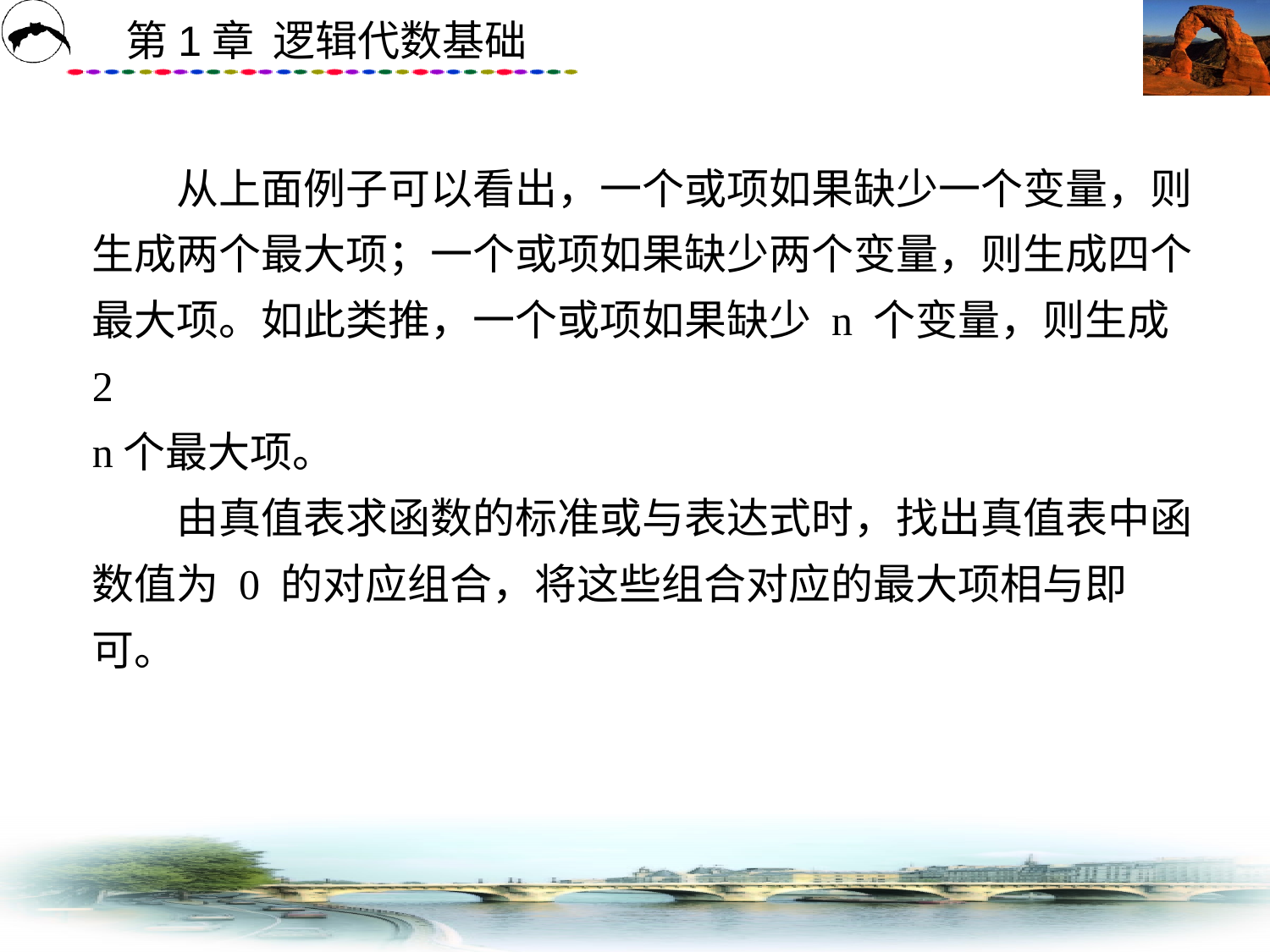

# 从上面例子可以看出，一个或项如果缺少一个变量，则生成两个最大项；一个或项如果缺少两个变量，则生成四个最大项。如此类推，一个或项如果缺少 n 个变量，则生成 2 n个最大项。 　　由真值表求函数的标准或与表达式时，找出真值表中函数值为 0 的对应组合，将这些组合对应的最大项相与即可。